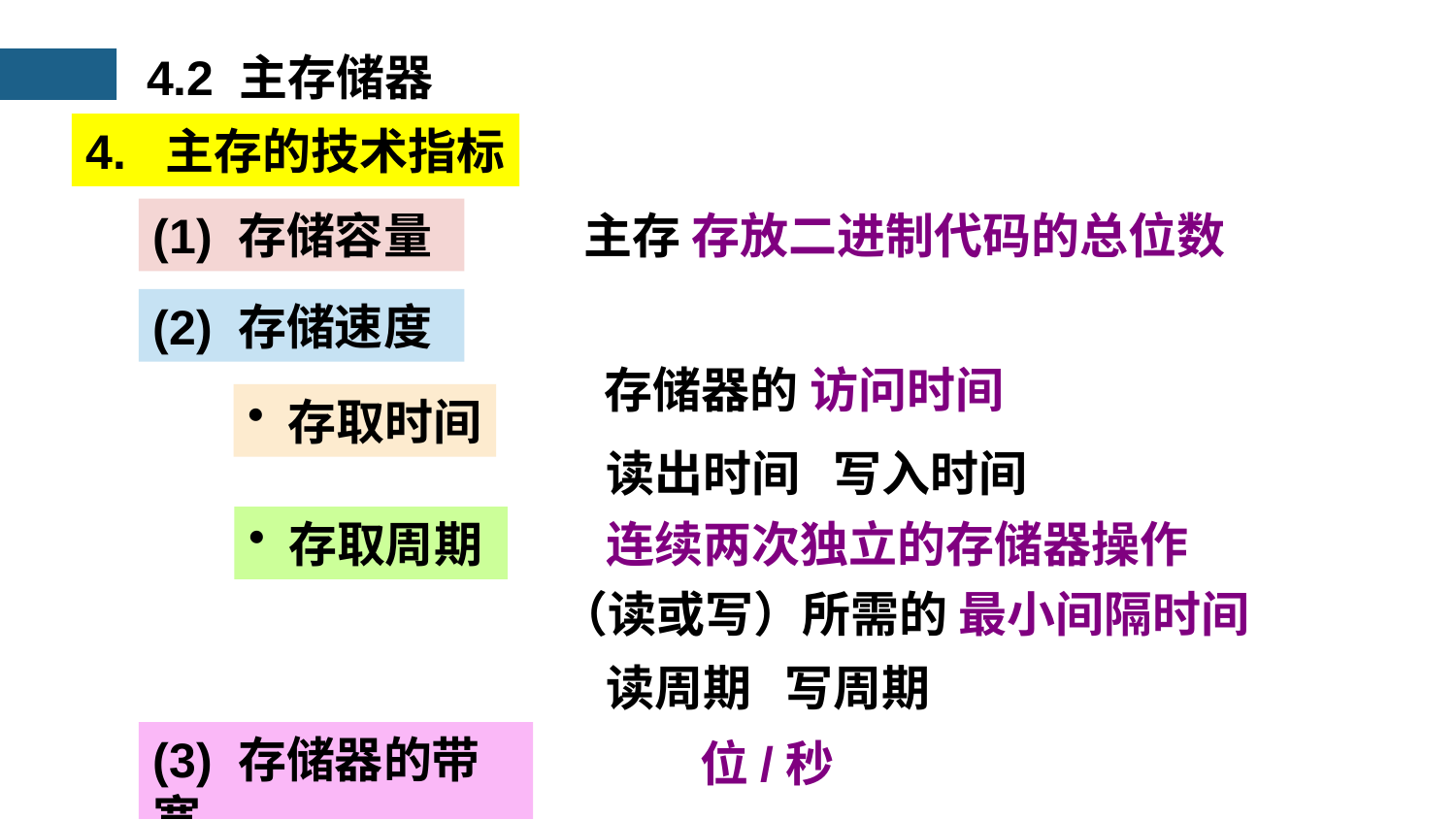

4.2 主存储器
4.  主存的技术指标
(1) 存储容量
主存 存放二进制代码的总位数
(2) 存储速度
 存储器的 访问时间
 存取时间
 存取周期
 读出时间   写入时间
 连续两次独立的存储器操作
（读或写）所需的 最小间隔时间
 读周期   写周期
(3) 存储器的带宽
位/秒